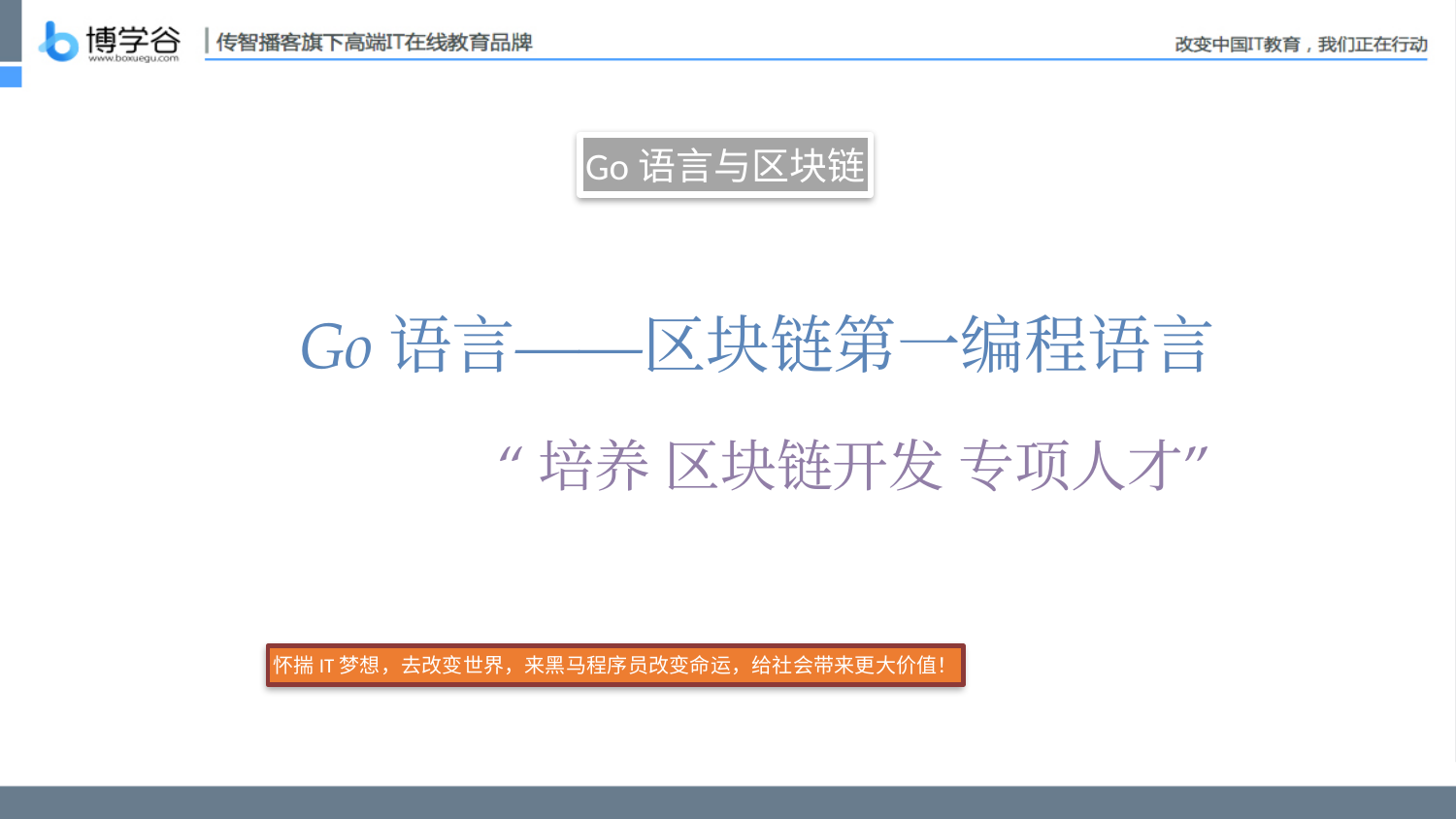

Go语言与区块链
Go语言——区块链第一编程语言
“培养 区块链开发 专项人才”
怀揣IT梦想，去改变世界，来黑马程序员改变命运，给社会带来更大价值！